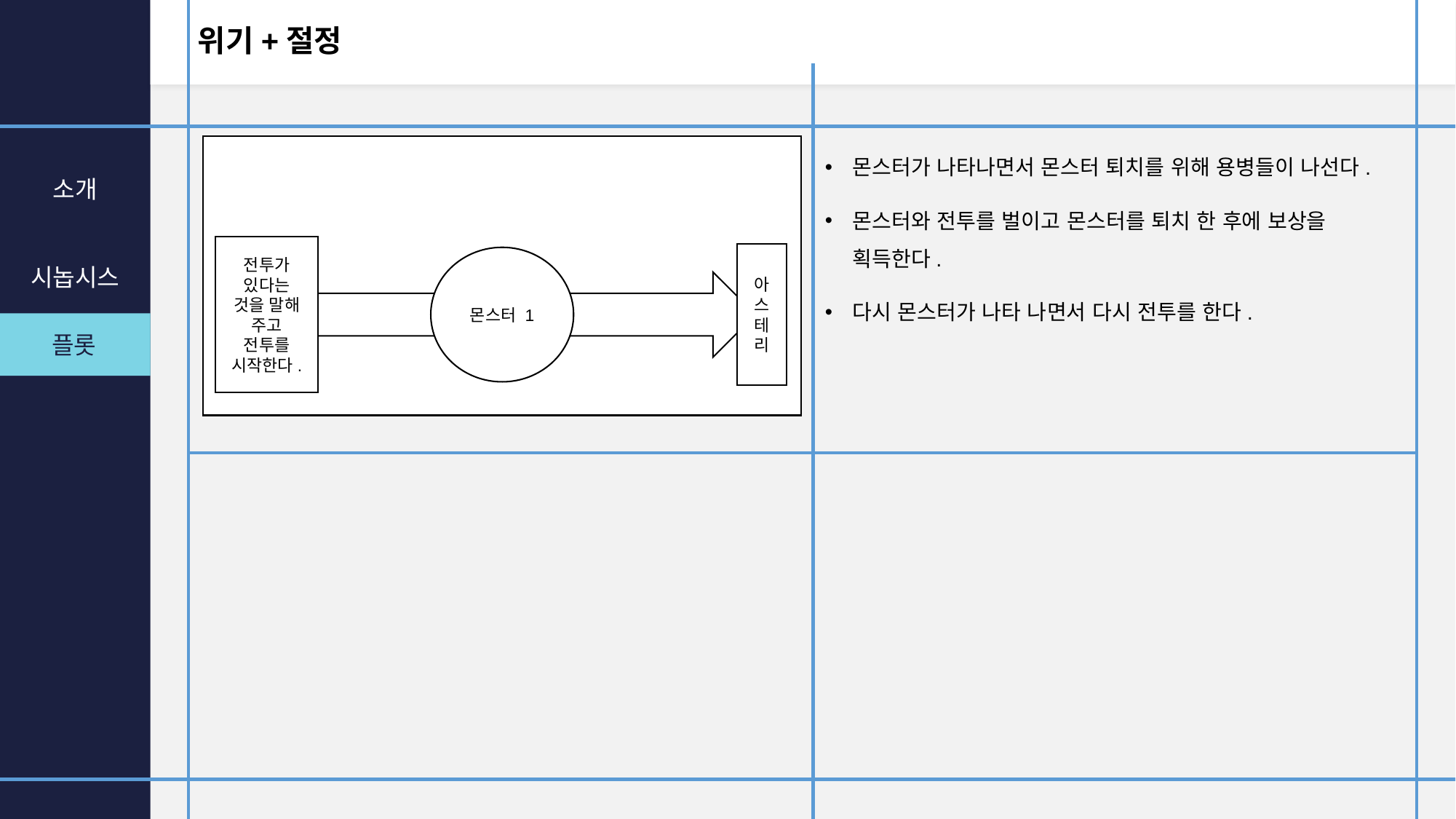

# 위기+절정

몬스터가 나타나면서 몬스터 퇴치를 위해 용병들이 나선다.
몬스터와 전투를 벌이고 몬스터를 퇴치 한 후에 보상을 획득한다.
다시 몬스터가 나타 나면서 다시 전투를 한다.
전투가 있다는 것을 말해 주고 전투를 시작한다.
아스테리
몬스터 1